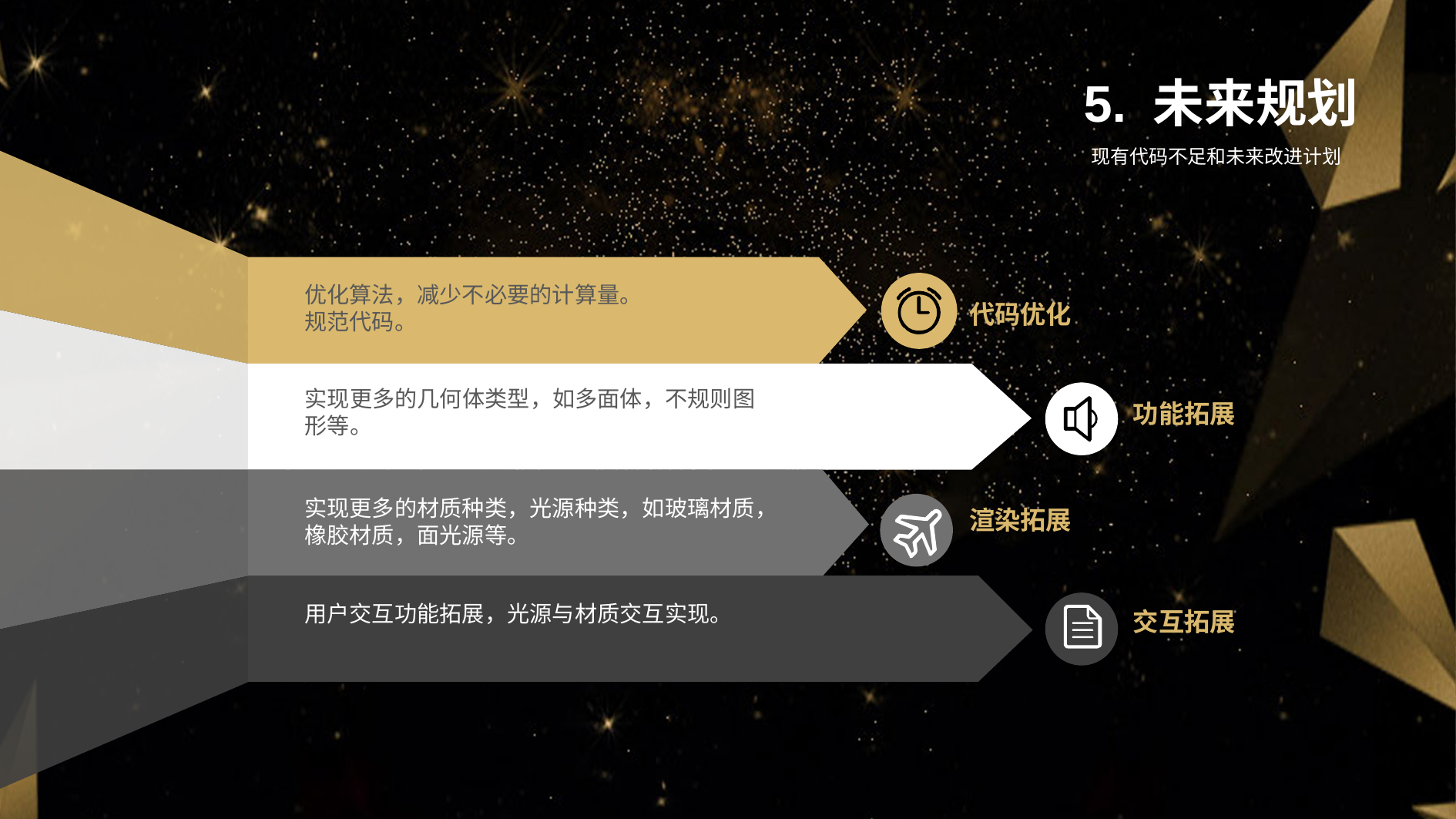

5. 未来规划
现有代码不足和未来改进计划

优化算法，减少不必要的计算量。
规范代码。

代码优化

实现更多的几何体类型，如多面体，不规则图形等。

功能拓展

实现更多的材质种类，光源种类，如玻璃材质，橡胶材质，面光源等。

渲染拓展

用户交互功能拓展，光源与材质交互实现。

交互拓展